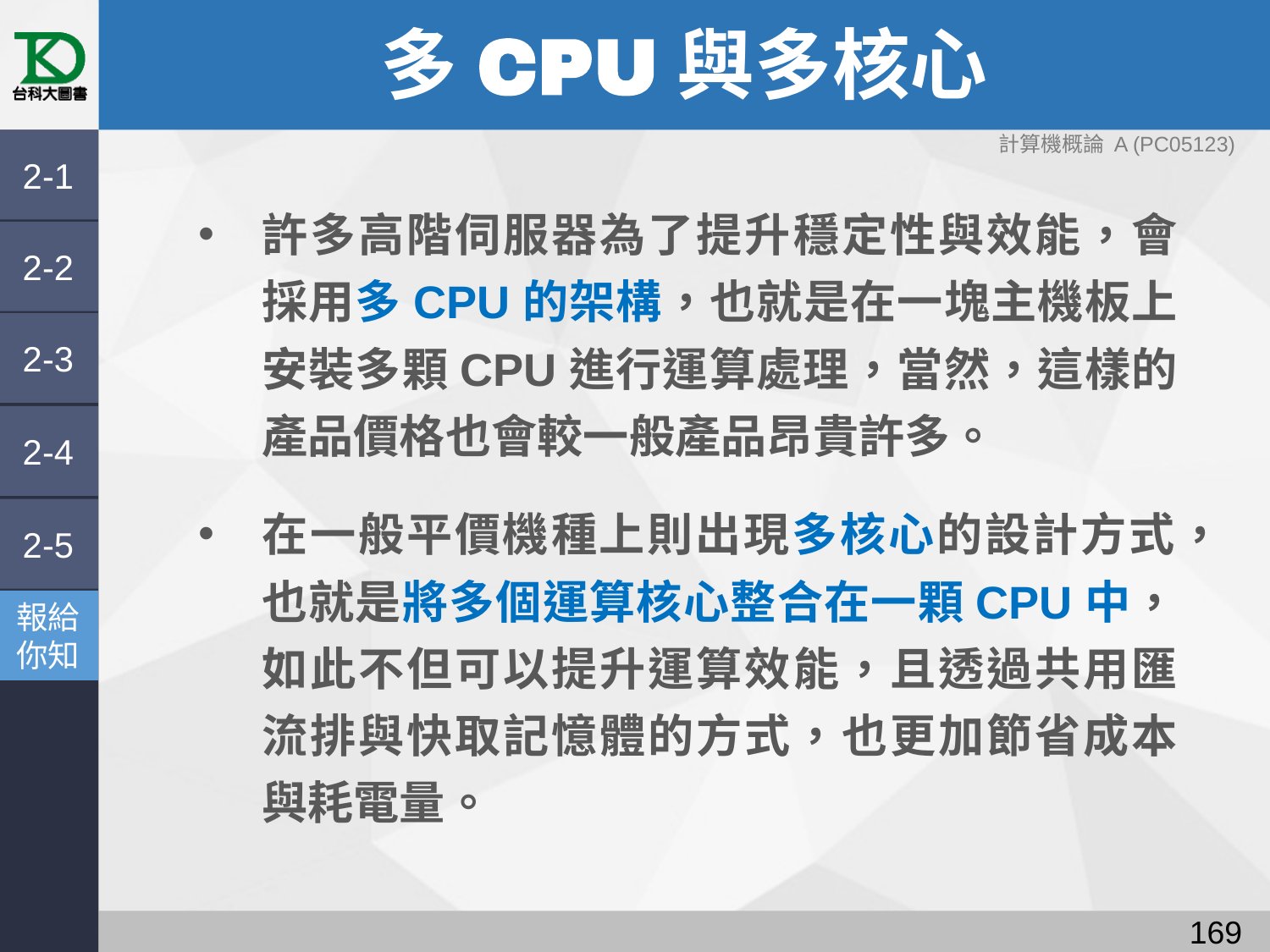

# 多CPU與多核心
計算機概論 A (PC05123)
2-1
許多高階伺服器為了提升穩定性與效能，會採用多CPU的架構，也就是在一塊主機板上安裝多顆CPU進行運算處理，當然，這樣的產品價格也會較一般產品昂貴許多。
在一般平價機種上則出現多核心的設計方式，也就是將多個運算核心整合在一顆CPU中，如此不但可以提升運算效能，且透過共用匯流排與快取記憶體的方式，也更加節省成本與耗電量。
2-2
2-3
2-4
2-5
報給
你知
169